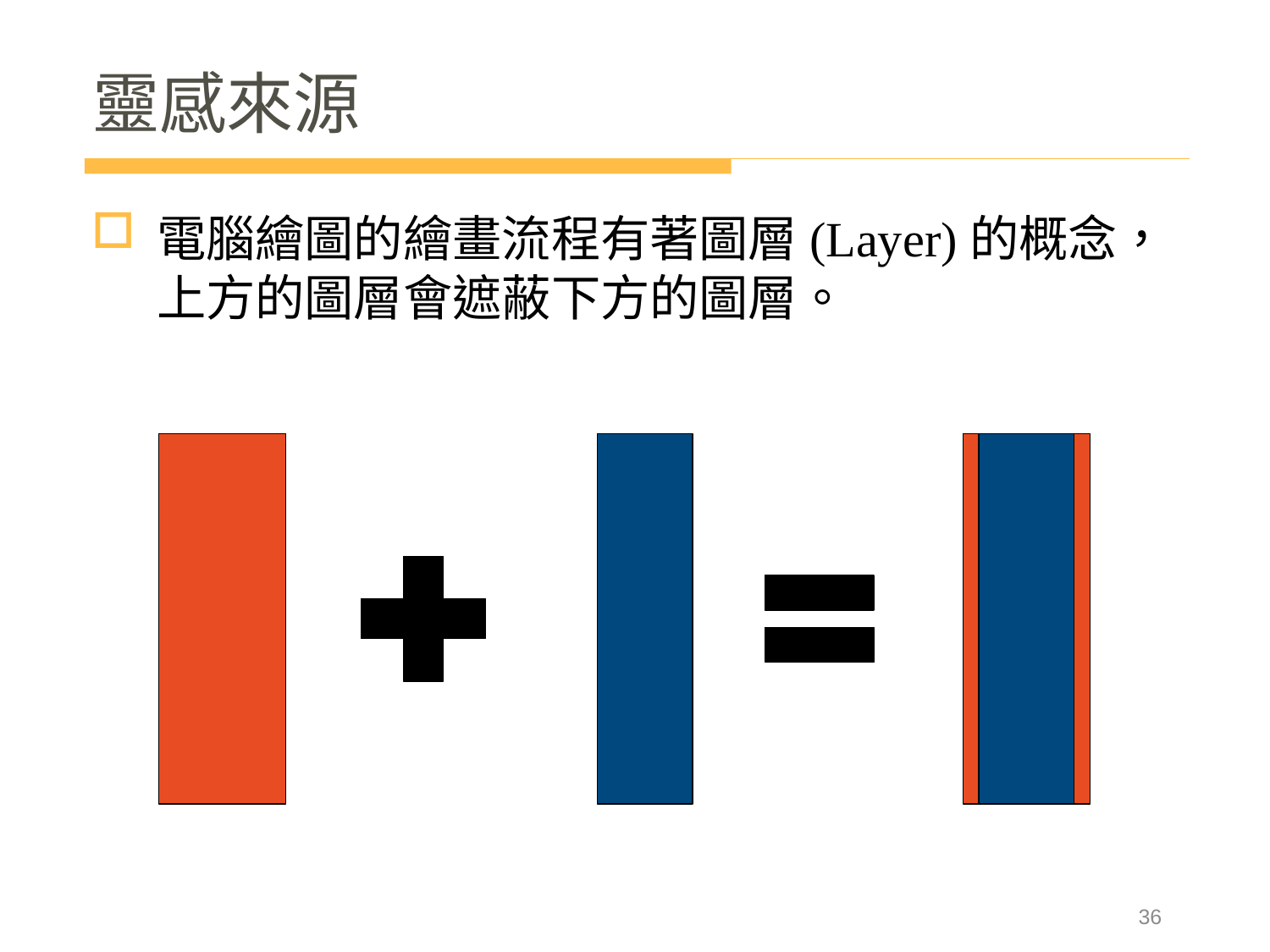

# 靈感來源
電腦繪圖的繪畫流程有著圖層(Layer)的概念，上方的圖層會遮蔽下方的圖層。

36